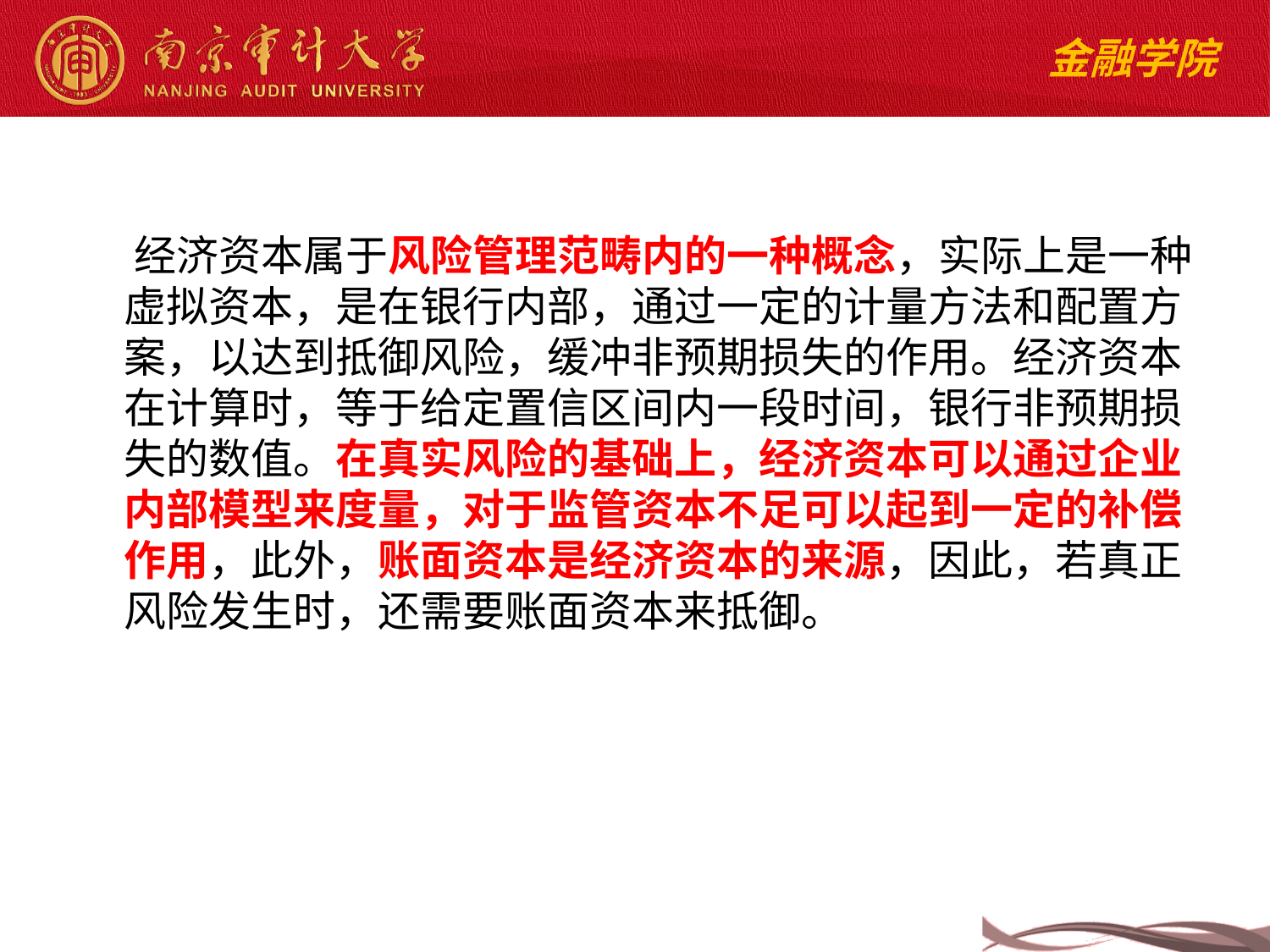

经济资本属于风险管理范畴内的一种概念，实际上是一种虚拟资本，是在银行内部，通过一定的计量方法和配置方案，以达到抵御风险，缓冲非预期损失的作用。经济资本在计算时，等于给定置信区间内一段时间，银行非预期损失的数值。在真实风险的基础上，经济资本可以通过企业内部模型来度量，对于监管资本不足可以起到一定的补偿作用，此外，账面资本是经济资本的来源，因此，若真正风险发生时，还需要账面资本来抵御。